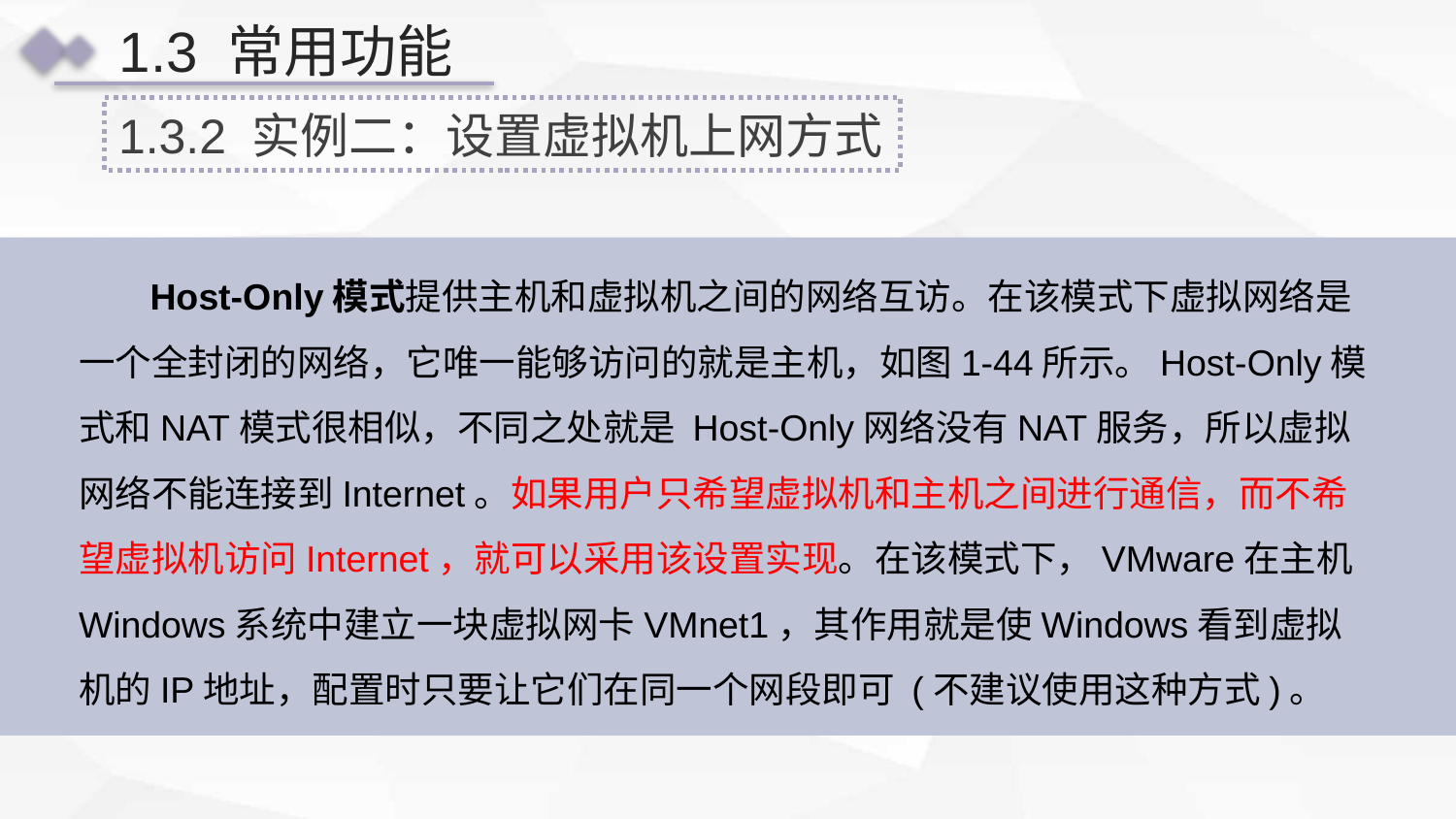

1.3 常用功能

1.3.2 实例二：设置虚拟机上网方式

       Host-Only模式提供主机和虚拟机之间的网络互访。在该模式下虚拟网络是一个全封闭的网络，它唯一能够访问的就是主机，如图1-44所示。Host-Only模式和NAT模式很相似，不同之处就是 Host-Only网络没有NAT服务，所以虚拟网络不能连接到Internet。如果用户只希望虚拟机和主机之间进行通信，而不希望虚拟机访问Internet，就可以采用该设置实现。在该模式下，VMware在主机Windows系统中建立一块虚拟网卡VMnet1，其作用就是使Windows看到虚拟机的IP地址，配置时只要让它们在同一个网段即可 (不建议使用这种方式)。